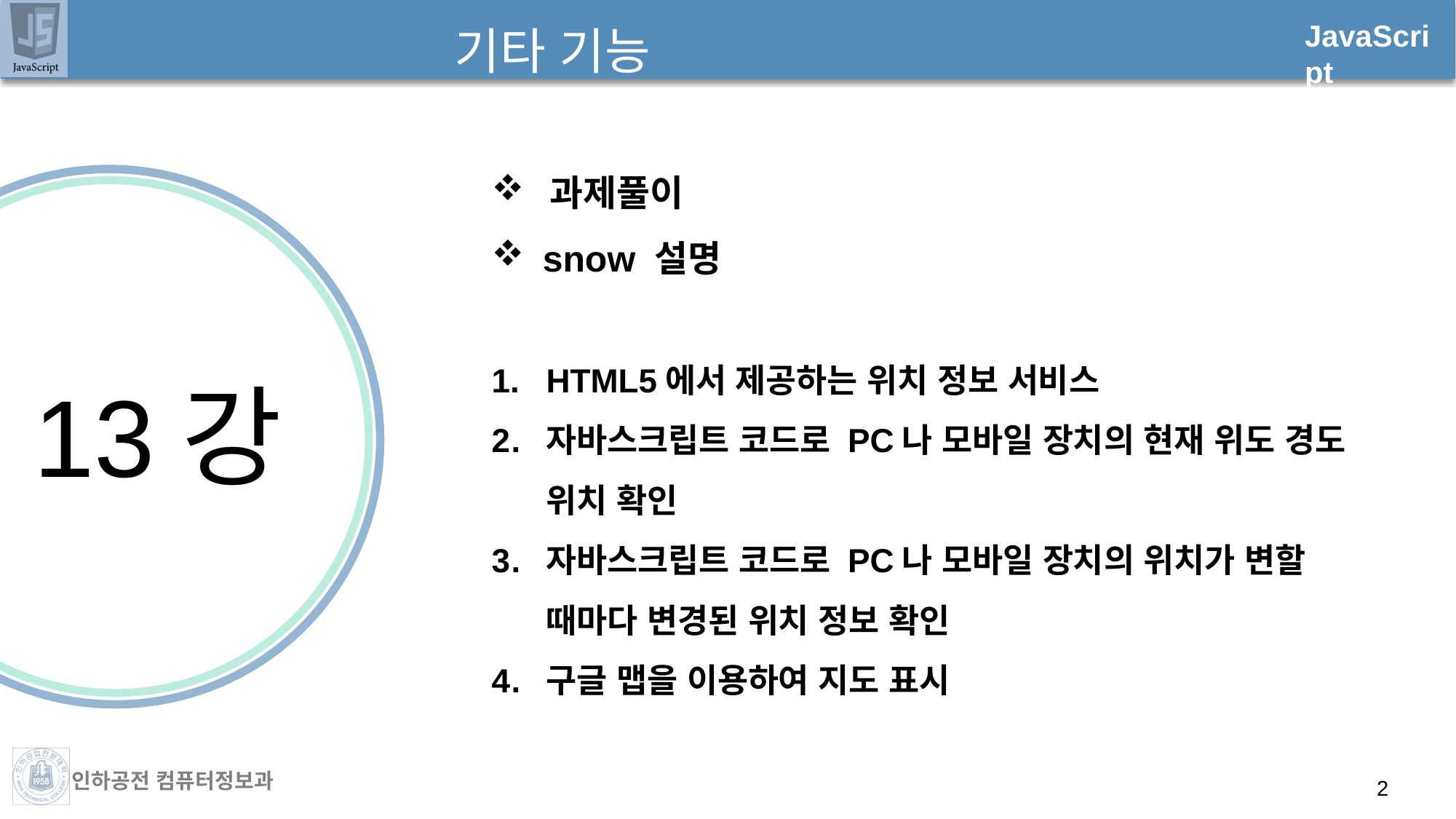

# 기타 기능
 과제풀이
 snow 설명

HTML5에서 제공하는 위치 정보 서비스
자바스크립트 코드로 PC나 모바일 장치의 현재 위도 경도 위치 확인
자바스크립트 코드로 PC나 모바일 장치의 위치가 변할 때마다 변경된 위치 정보 확인
구글 맵을 이용하여 지도 표시

13강